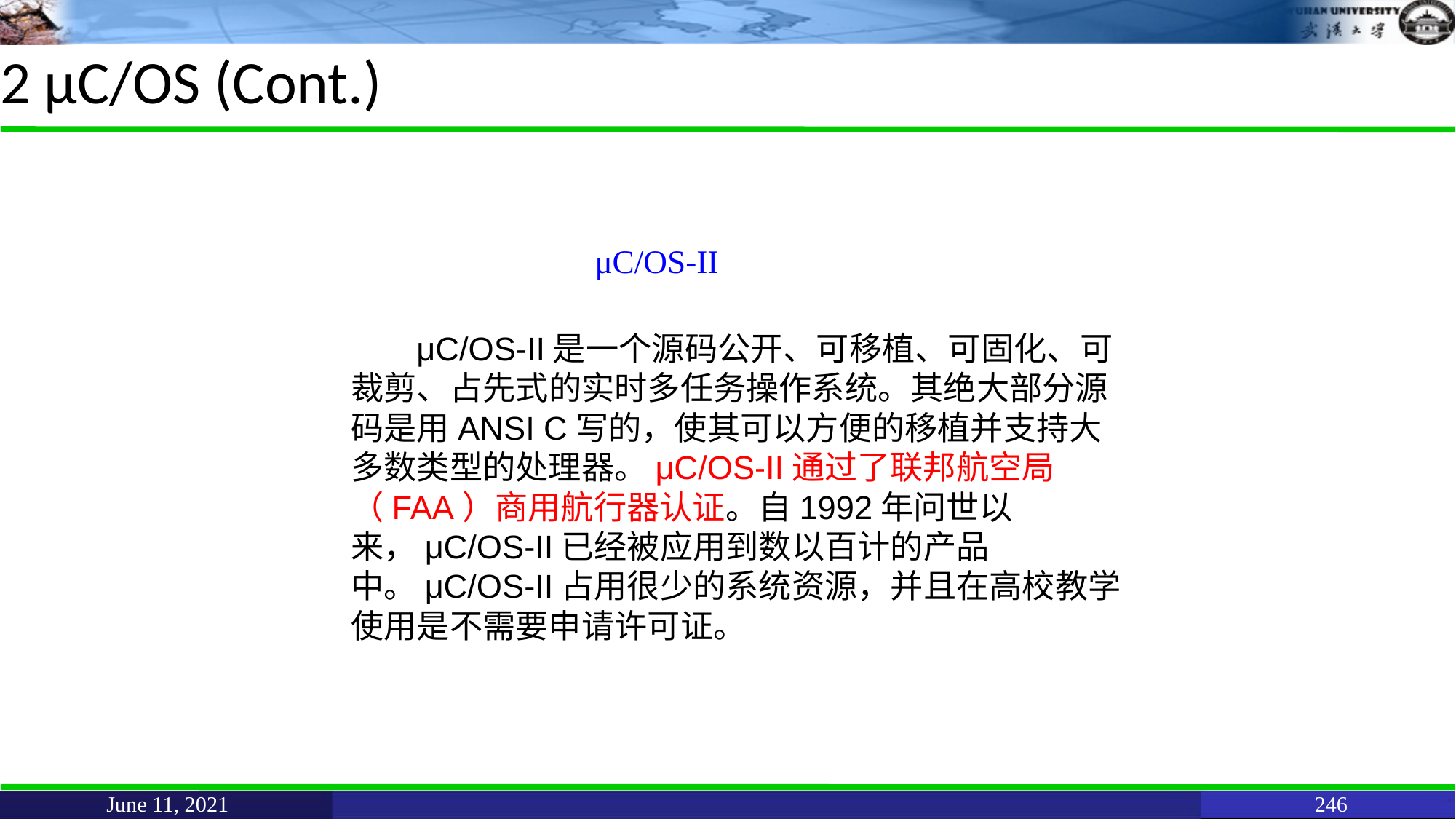

# 2 μC/OS (Cont.)
μC/OS-II
        μC/OS-II是一个源码公开、可移植、可固化、可裁剪、占先式的实时多任务操作系统。其绝大部分源码是用ANSI C写的，使其可以方便的移植并支持大多数类型的处理器。μC/OS-II通过了联邦航空局（FAA）商用航行器认证。自1992年问世以来，μC/OS-II已经被应用到数以百计的产品中。μC/OS-II占用很少的系统资源，并且在高校教学使用是不需要申请许可证。
June 11, 2021

246